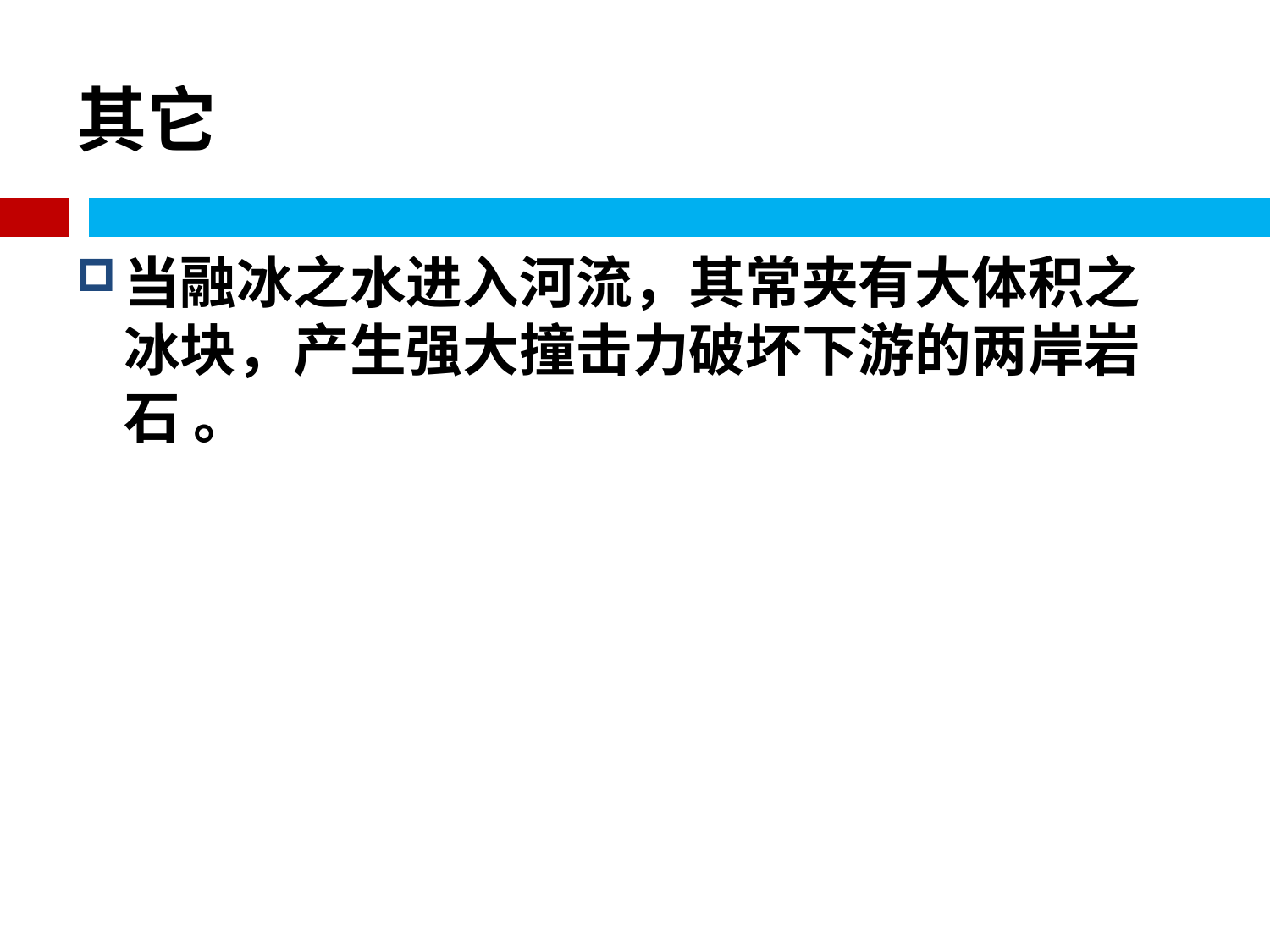

# 其它
当融冰之水进入河流，其常夹有大体积之冰块，产生强大撞击力破坏下游的两岸岩石 。